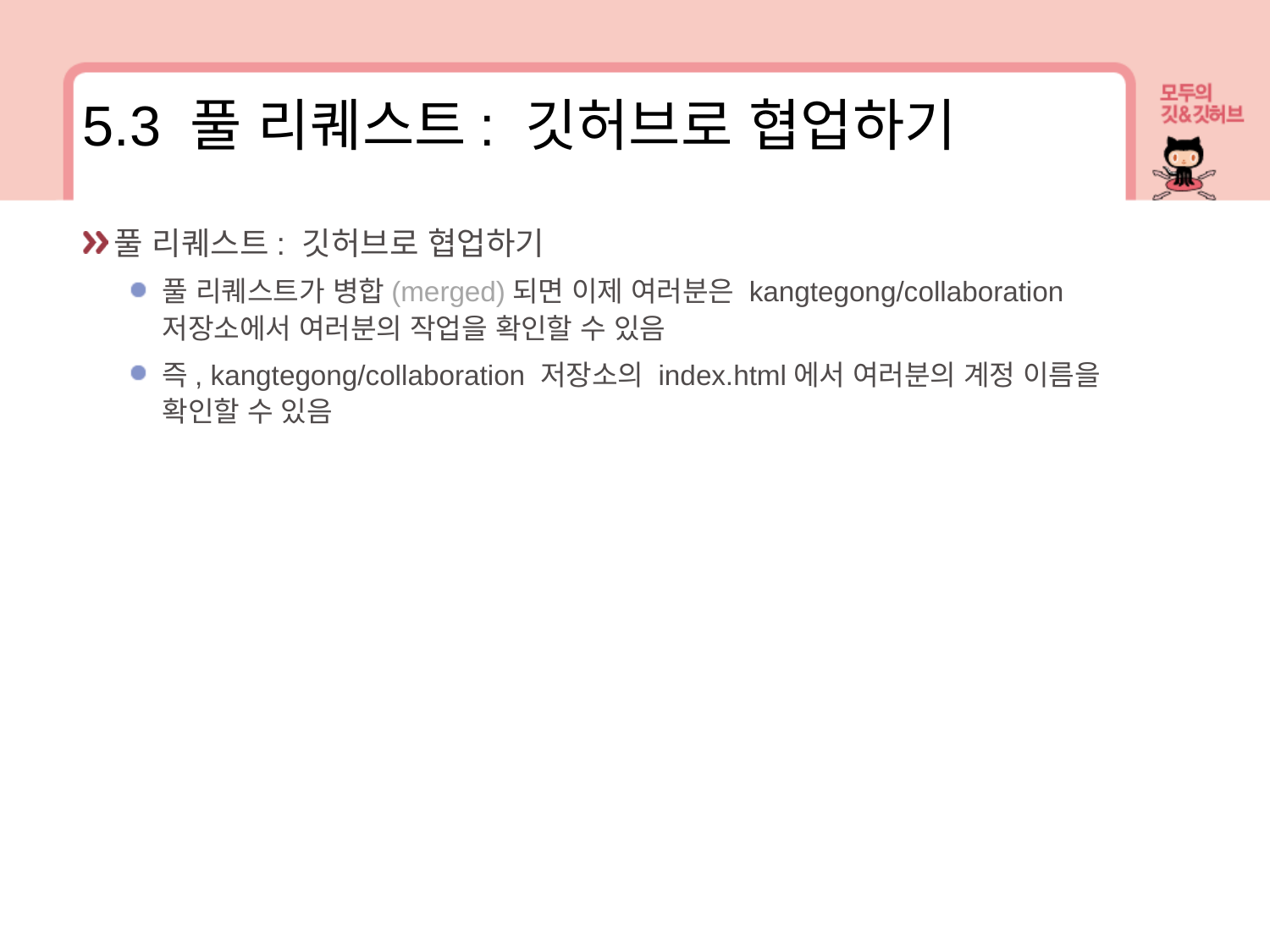

5.3 풀 리퀘스트: 깃허브로 협업하기
풀 리퀘스트: 깃허브로 협업하기
풀 리퀘스트가 병합(merged)되면 이제 여러분은 kangtegong/collaboration 저장소에서 여러분의 작업을 확인할 수 있음
즉, kangtegong/collaboration 저장소의 index.html에서 여러분의 계정 이름을 확인할 수 있음